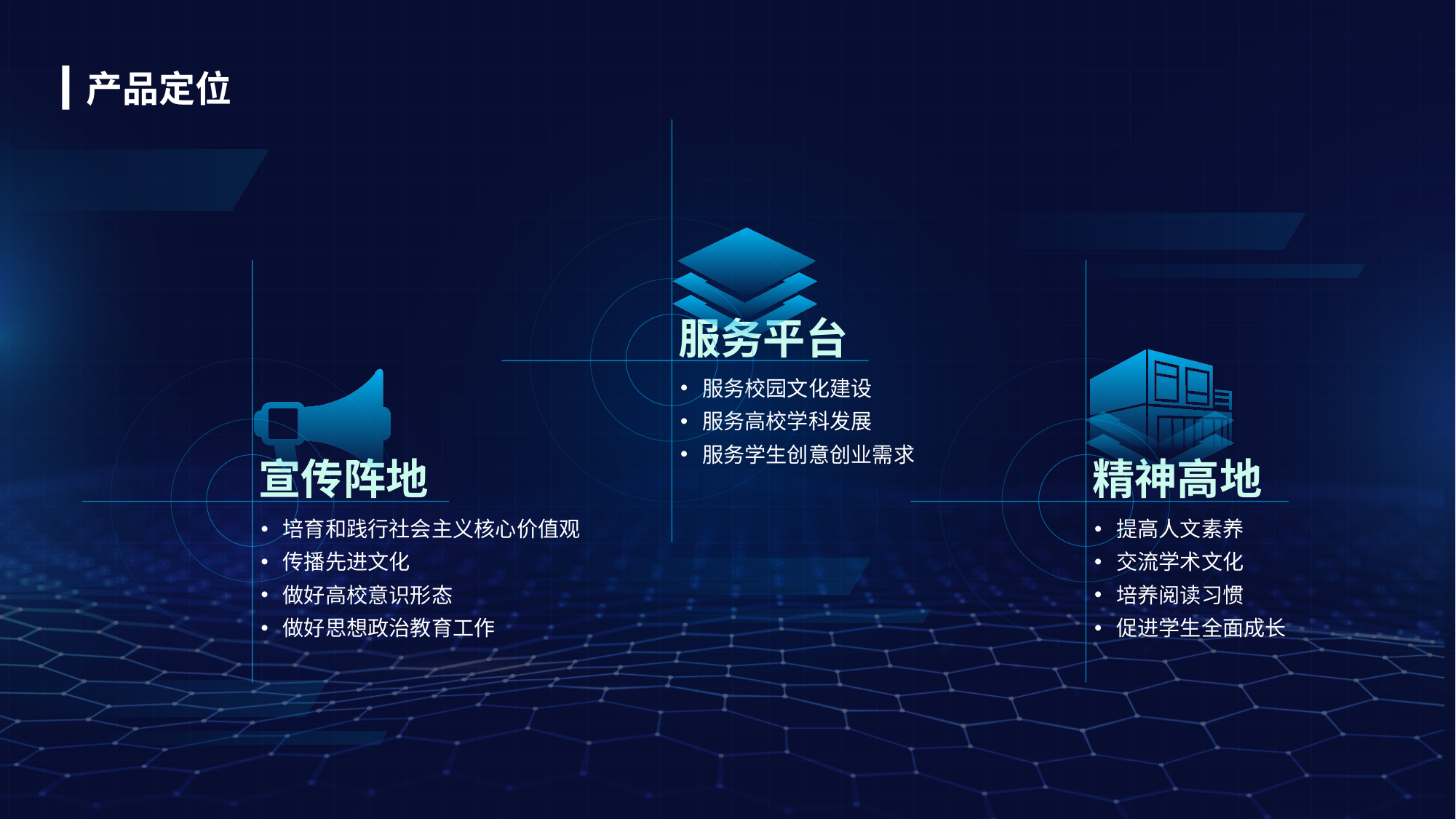

产品定位

宣传阵地
培育和践行社会主义核心价值观
传播先进文化
做好高校意识形态
做好思想政治教育工作

精神高地
提高人文素养
交流学术文化
培养阅读习惯
促进学生全面成长
服务平台
服务校园文化建设
服务高校学科发展
服务学生创意创业需求